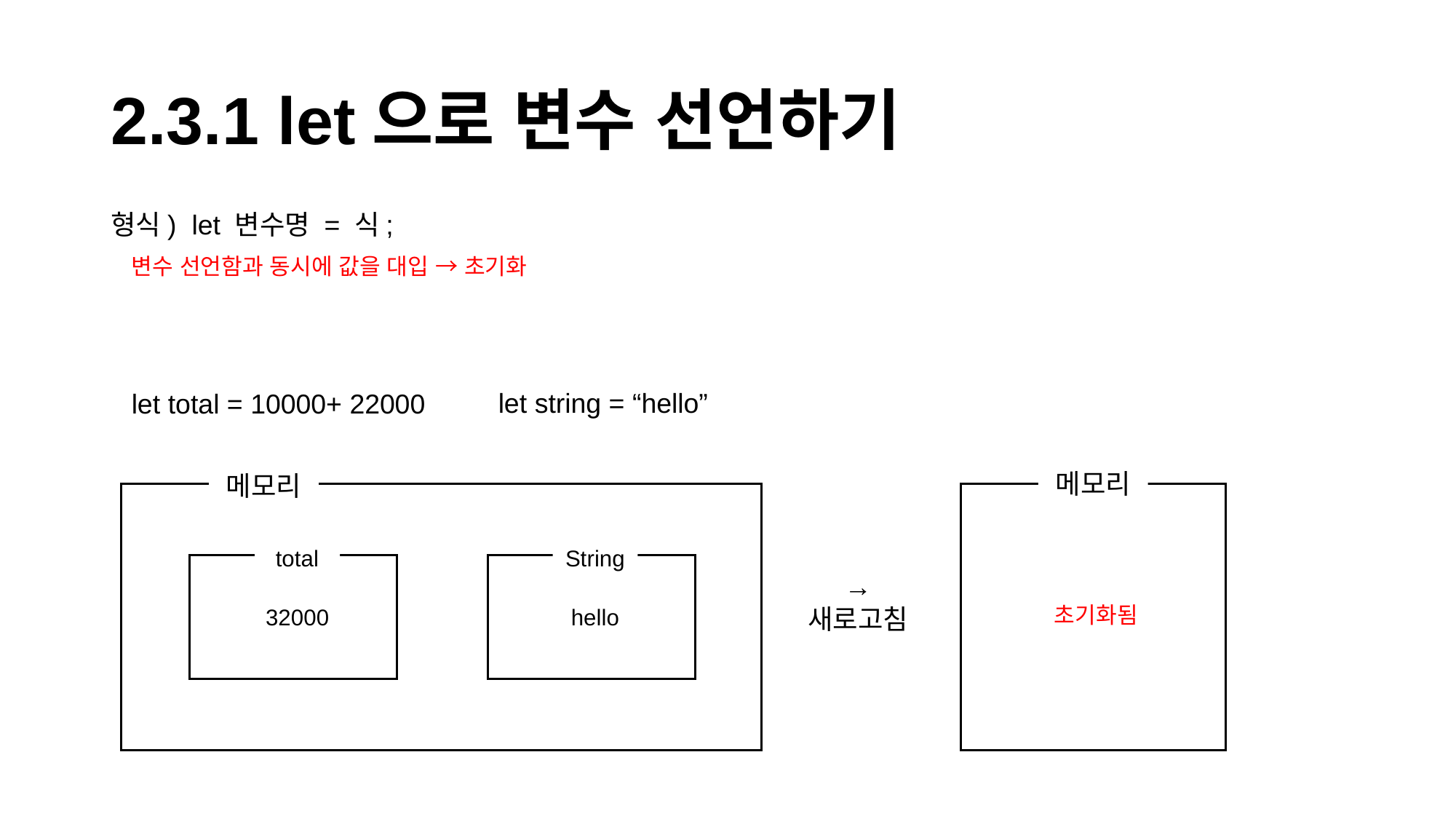

# 2.3.1 let으로 변수 선언하기
형식)  let 변수명 = 식;
변수 선언함과 동시에 값을 대입 → 초기화
let string = “hello”
let total = 10000+ 22000
메모리
메모리

total
String

→
새로고침
초기화됨
32000
hello